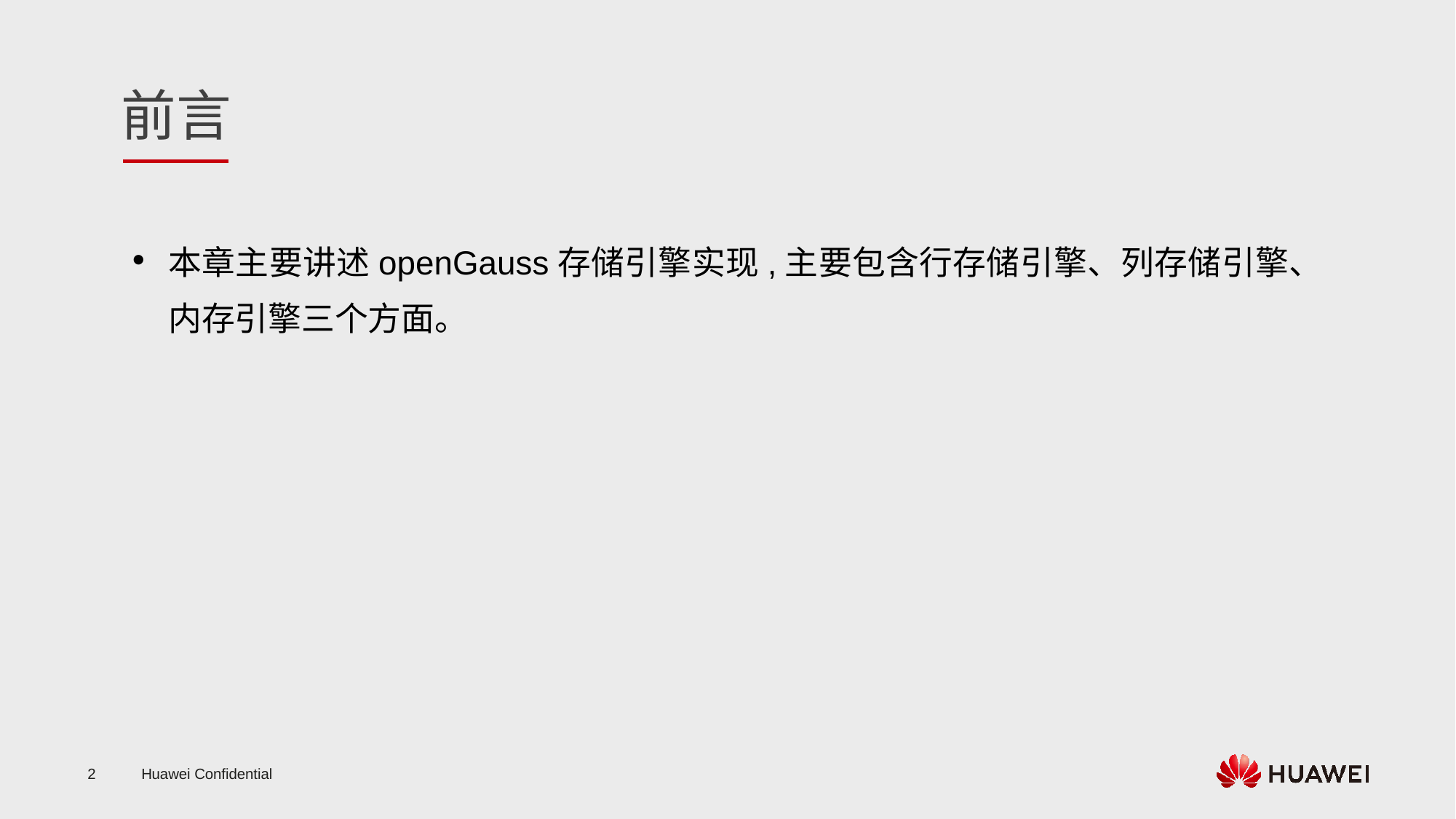

本章主要讲述openGauss存储引擎实现,主要包含行存储引擎、列存储引擎、内存引擎三个方面。